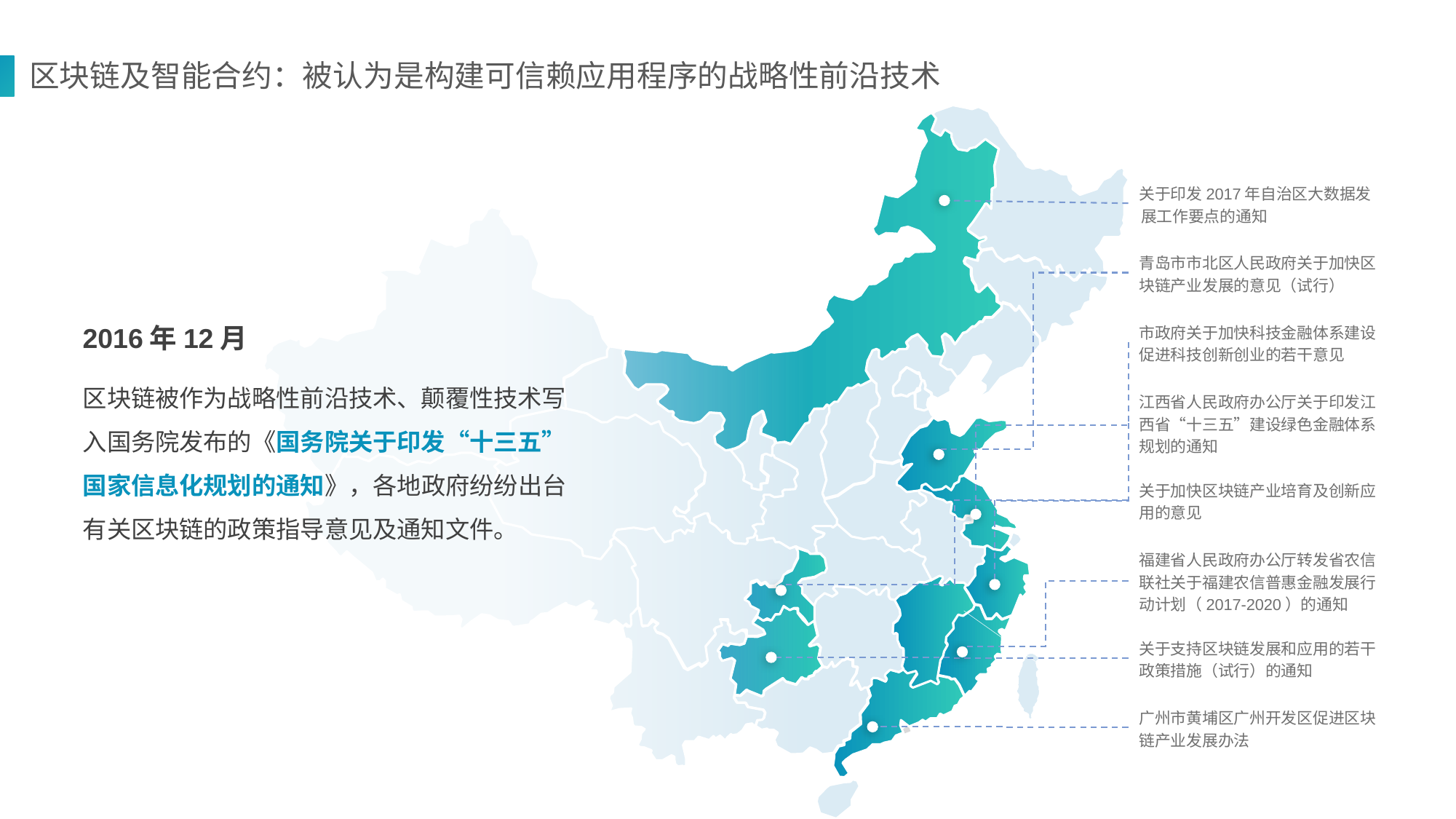

# 区块链及智能合约：被认为是构建可信赖应用程序的战略性前沿技术

关于印发2017年自治区大数据发展工作要点的通知

青岛市市北区人民政府关于加快区块链产业发展的意见（试行）

市政府关于加快科技金融体系建设促进科技创新创业的若干意见

江西省人民政府办公厅关于印发江西省“十三五”建设绿色金融体系规划的通知

关于加快区块链产业培育及创新应用的意见

福建省人民政府办公厅转发省农信联社关于福建农信普惠金融发展行动计划（2017-2020）的通知

关于支持区块链发展和应用的若干政策措施（试行）的通知

广州市黄埔区广州开发区促进区块链产业发展办法

2016年12月
区块链被作为战略性前沿技术、颠覆性技术写入国务院发布的《国务院关于印发“十三五”国家信息化规划的通知》，各地政府纷纷出台有关区块链的政策指导意见及通知文件。